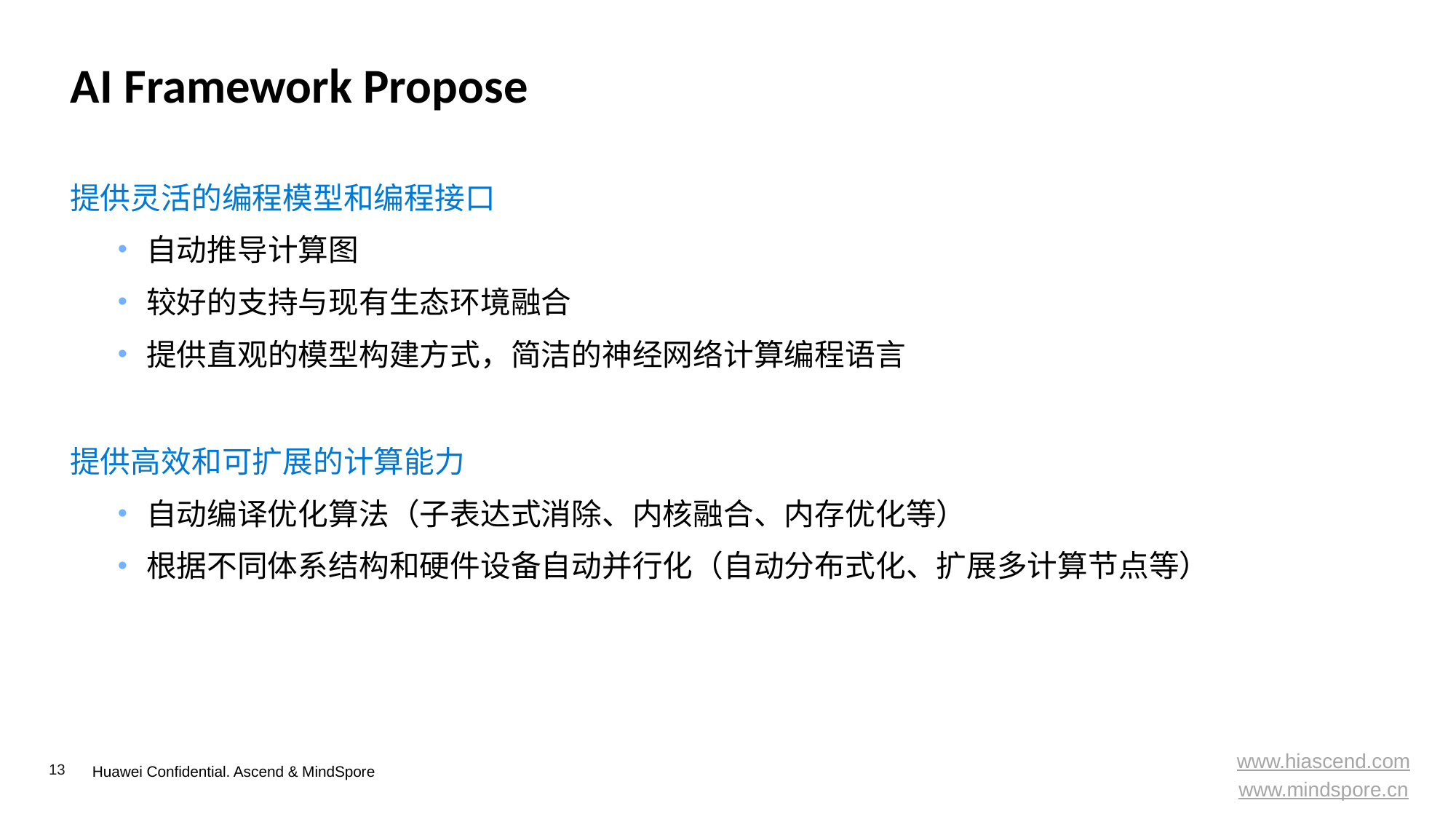

# AI Framework Propose
提供灵活的编程模型和编程接口
自动推导计算图
较好的支持与现有生态环境融合
提供直观的模型构建方式，简洁的神经网络计算编程语言
提供高效和可扩展的计算能力
自动编译优化算法（子表达式消除、内核融合、内存优化等）
根据不同体系结构和硬件设备自动并行化（自动分布式化、扩展多计算节点等）